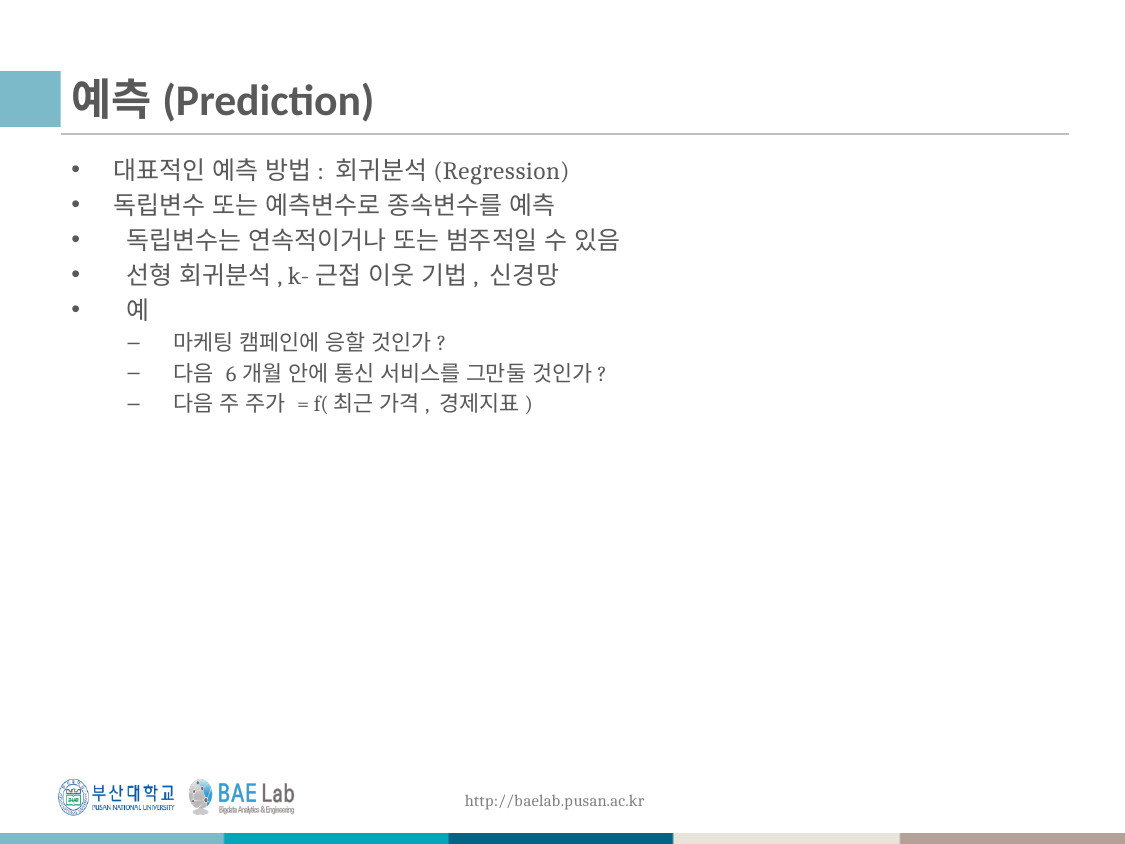

# 예측(Prediction)
대표적인 예측 방법: 회귀분석(Regression)
독립변수 또는 예측변수로 종속변수를 예측
 독립변수는 연속적이거나 또는 범주적일 수 있음
 선형 회귀분석, k-근접 이웃 기법, 신경망
 예
 마케팅 캠페인에 응할 것인가?
 다음 6개월 안에 통신 서비스를 그만둘 것인가?
 다음 주 주가 = f(최근 가격, 경제지표)